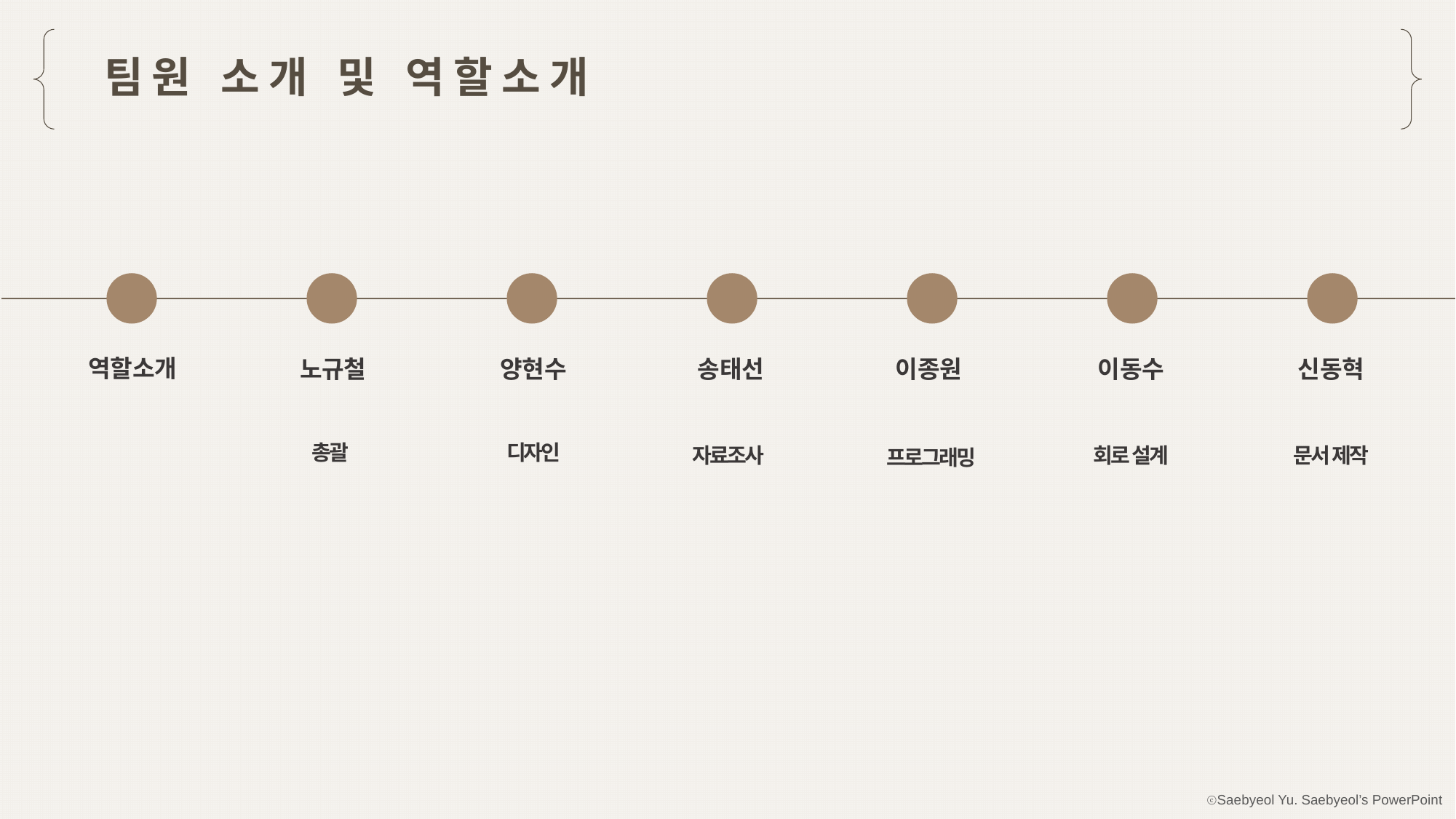

팀원 소개 및 역할소개

역할소개
노규철
양현수
송태선
이종원
이동수
신동혁
총괄
디자인
자료조사
회로 설계
문서 제작
프로그래밍